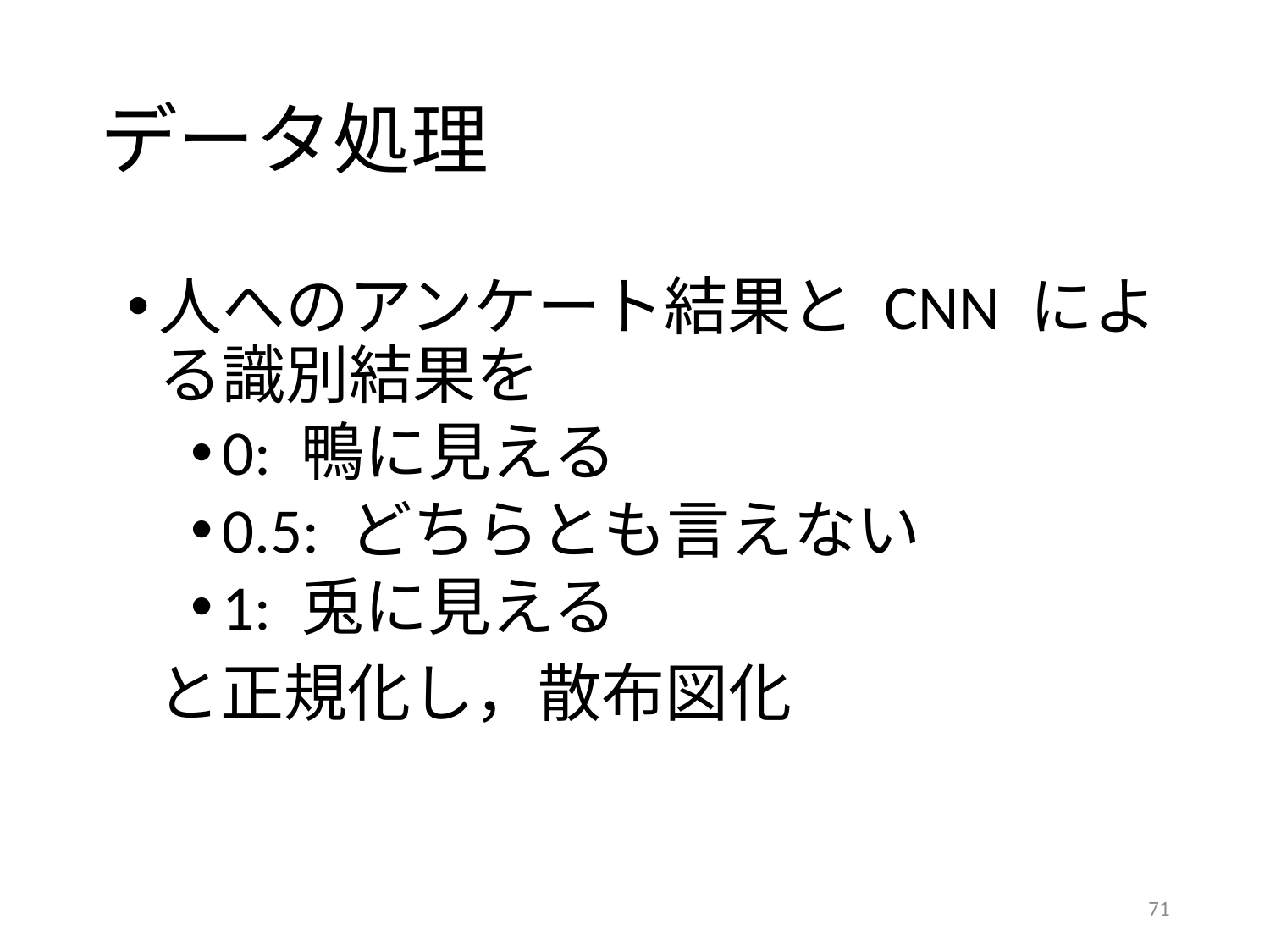

# データ処理
人へのアンケート結果と CNN による識別結果を
0: 鴨に見える
0.5: どちらとも言えない
1: 兎に見える
 と正規化し，散布図化

71